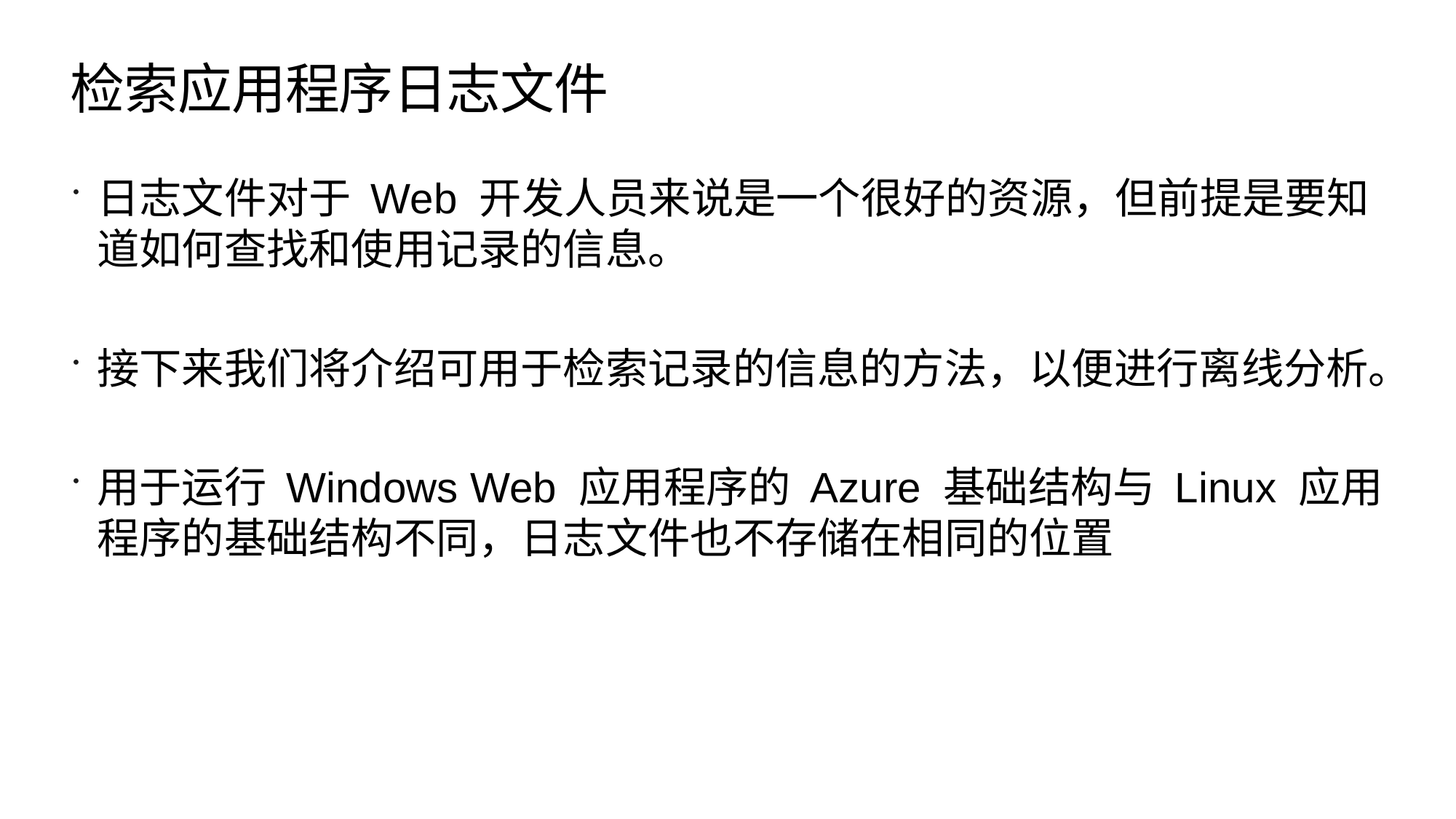

# 检索应用程序日志文件
日志文件对于 Web 开发人员来说是一个很好的资源，但前提是要知道如何查找和使用记录的信息。

接下来我们将介绍可用于检索记录的信息的方法，以便进行离线分析。

用于运行 Windows Web 应用程序的 Azure 基础结构与 Linux 应用程序的基础结构不同，日志文件也不存储在相同的位置